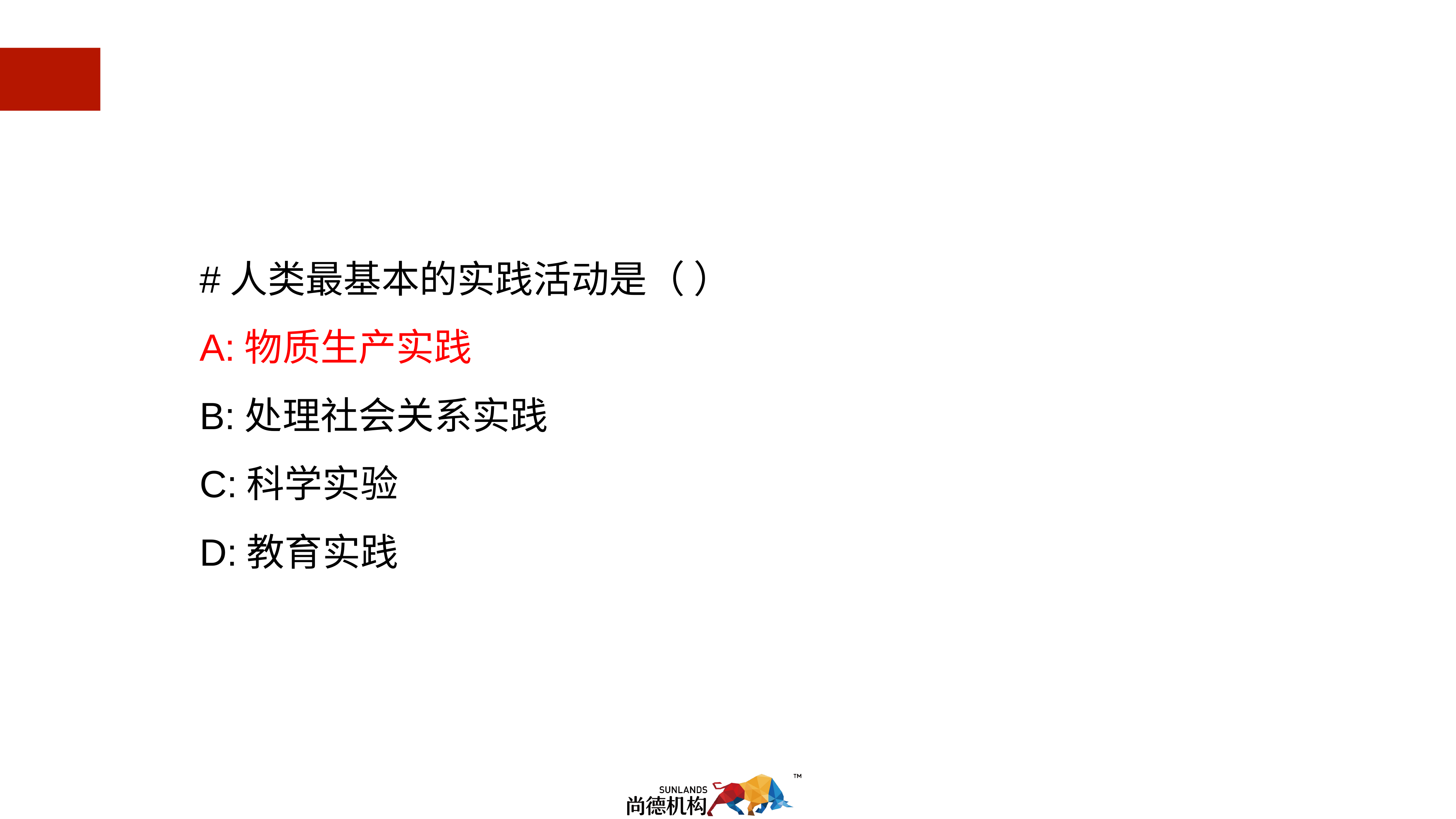

#人类最基本的实践活动是（ ）
A:物质生产实践
B:处理社会关系实践
C:科学实验
D:教育实践